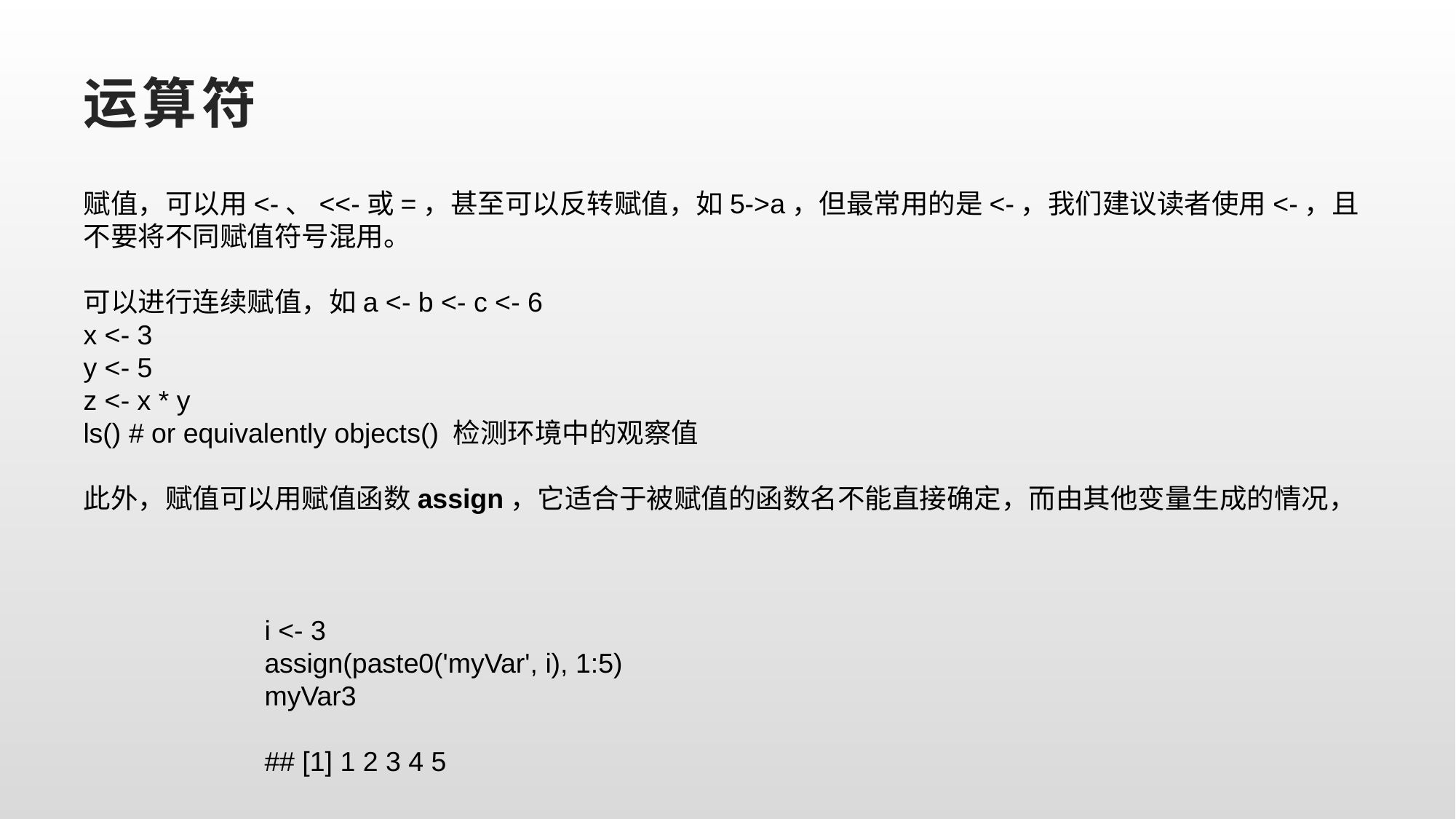

# 运算符
赋值，可以用<-、<<-或=，甚至可以反转赋值，如5->a，但最常用的是<-，我们建议读者使用<-，且不要将不同赋值符号混用。

可以进行连续赋值，如a <- b <- c <- 6
x <- 3
y <- 5
z <- x * y
ls() # or equivalently objects() 检测环境中的观察值

此外，赋值可以用赋值函数assign，它适合于被赋值的函数名不能直接确定，而由其他变量生成的情况，
i <- 3
assign(paste0('myVar', i), 1:5)
myVar3

## [1] 1 2 3 4 5